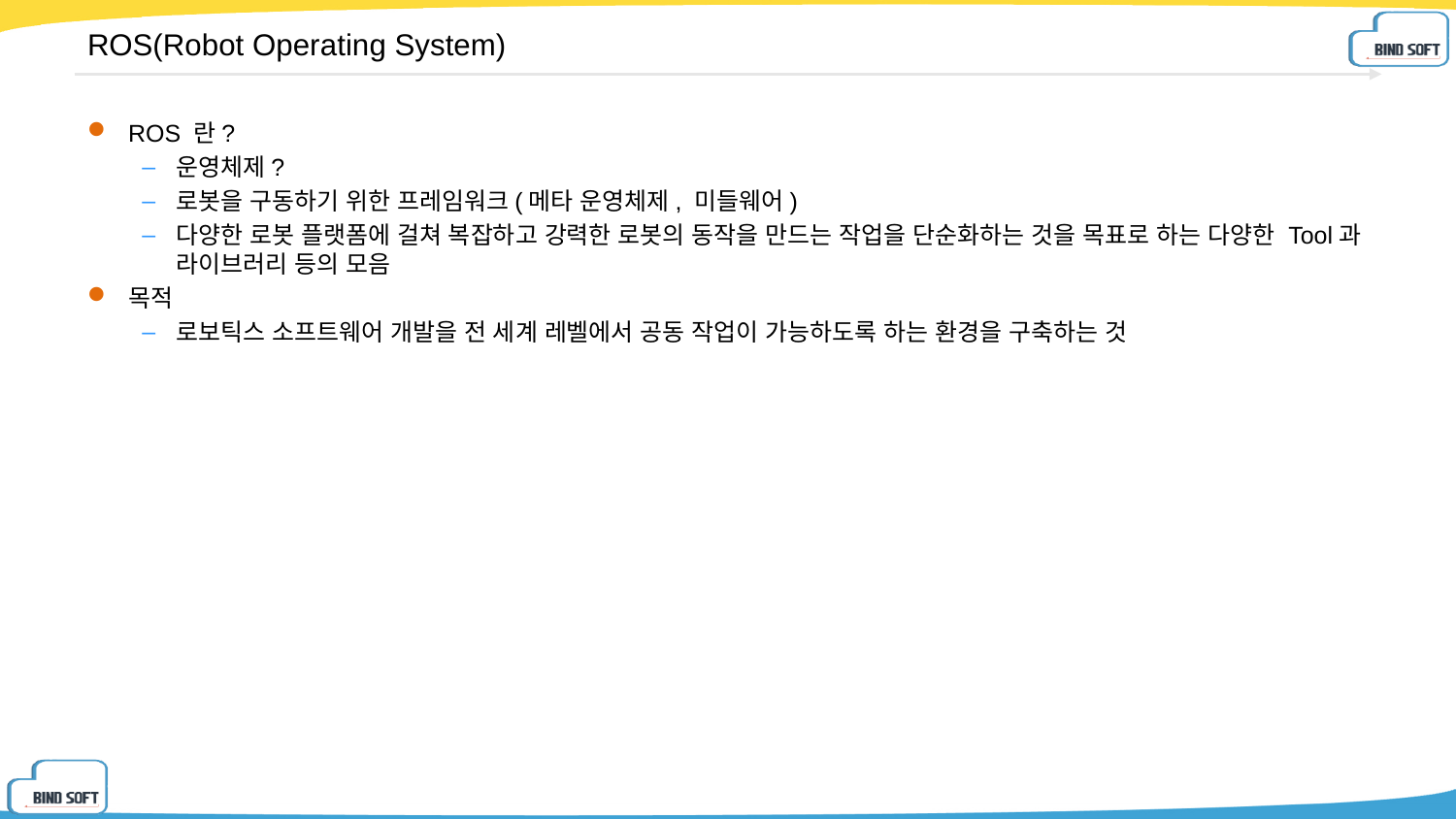

# ROS(Robot Operating System)
ROS 란?
운영체제?
로봇을 구동하기 위한 프레임워크(메타 운영체제, 미들웨어)
다양한 로봇 플랫폼에 걸쳐 복잡하고 강력한 로봇의 동작을 만드는 작업을 단순화하는 것을 목표로 하는 다양한 Tool과 라이브러리 등의 모음
목적
로보틱스 소프트웨어 개발을 전 세계 레벨에서 공동 작업이 가능하도록 하는 환경을 구축하는 것